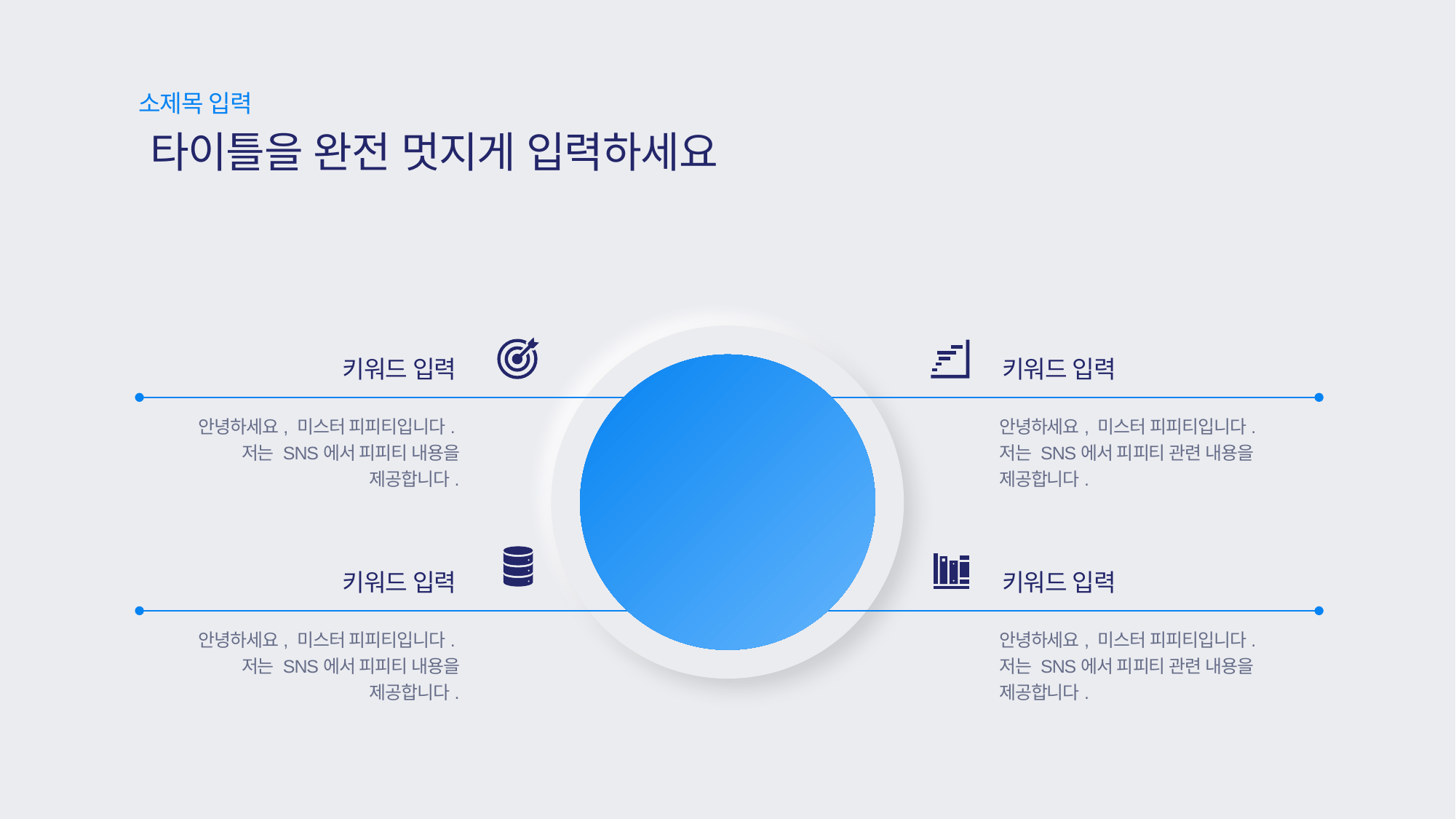

소제목 입력
타이틀을 완전 멋지게 입력하세요

키워드 입력
키워드 입력

안녕하세요, 미스터 피피티입니다.
저는 SNS에서 피피티 내용을 제공합니다.
안녕하세요, 미스터 피피티입니다.
저는 SNS에서 피피티 관련 내용을 제공합니다.
키워드
입력하세요

키워드 입력
키워드 입력
안녕하세요, 미스터 피피티입니다.
저는 SNS에서 피피티 내용을 제공합니다.
안녕하세요, 미스터 피피티입니다.
저는 SNS에서 피피티 관련 내용을 제공합니다.